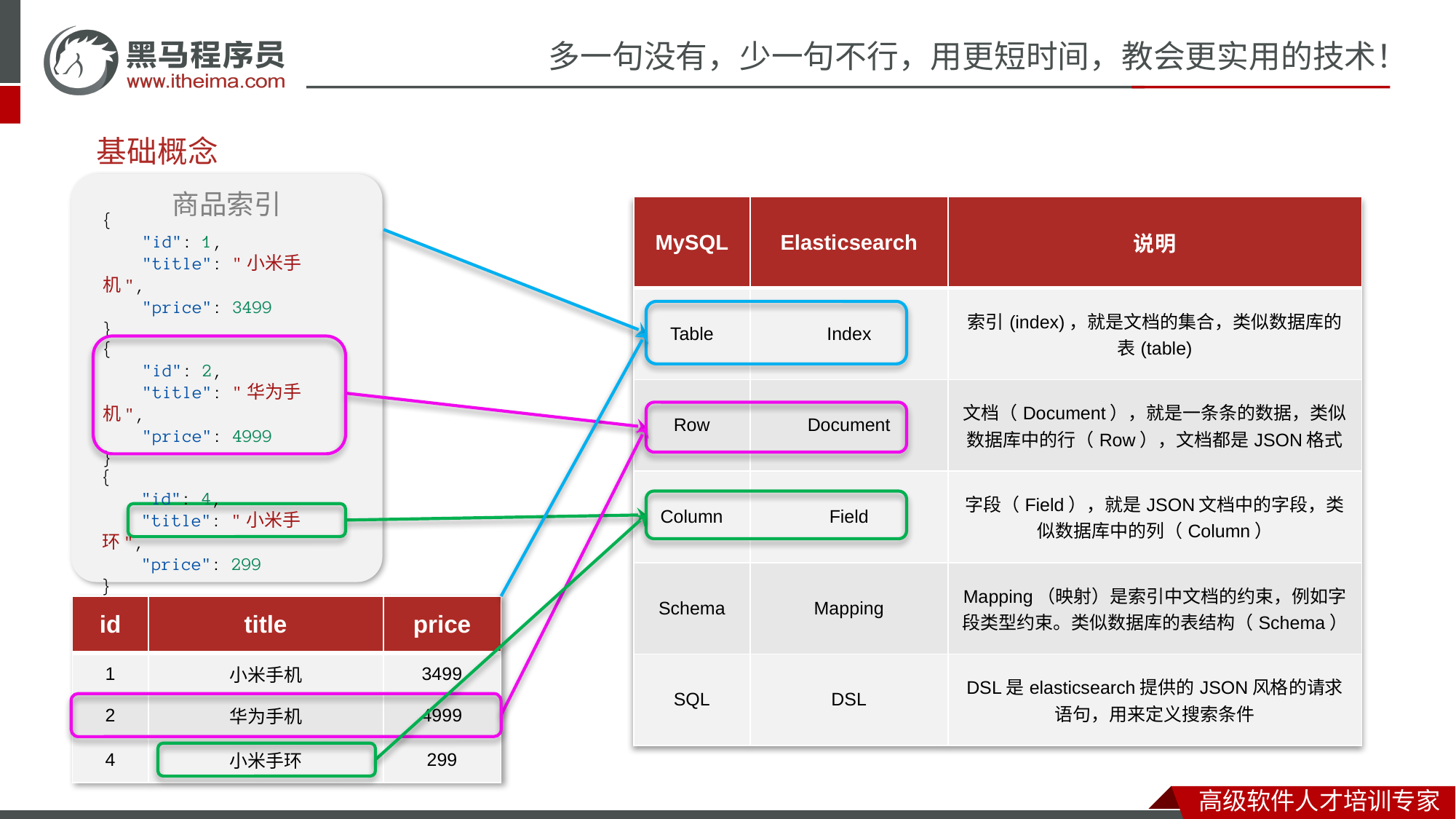

# 基础概念
商品索引
| MySQL | Elasticsearch | 说明 |
| --- | --- | --- |
| Table | Index | 索引(index)，就是文档的集合，类似数据库的表(table) |
| Row | Document | 文档（Document），就是一条条的数据，类似数据库中的行（Row），文档都是JSON格式 |
| Column | Field | 字段（Field），就是JSON文档中的字段，类似数据库中的列（Column） |
| Schema | Mapping | Mapping（映射）是索引中文档的约束，例如字段类型约束。类似数据库的表结构（Schema） |
| SQL | DSL | DSL是elasticsearch提供的JSON风格的请求语句，用来定义搜索条件 |
{
    "id": 1,
    "title": "小米手机",
    "price": 3499
}

{
    "id": 2,
    "title": "华为手机",
    "price": 4999
}

{
    "id": 4,
    "title": "小米手环",
    "price": 299
}

| id | title | price |
| --- | --- | --- |
| 1 | 小米手机 | 3499 |
| 2 | 华为手机 | 4999 |
| 4 | 小米手环 | 299 |